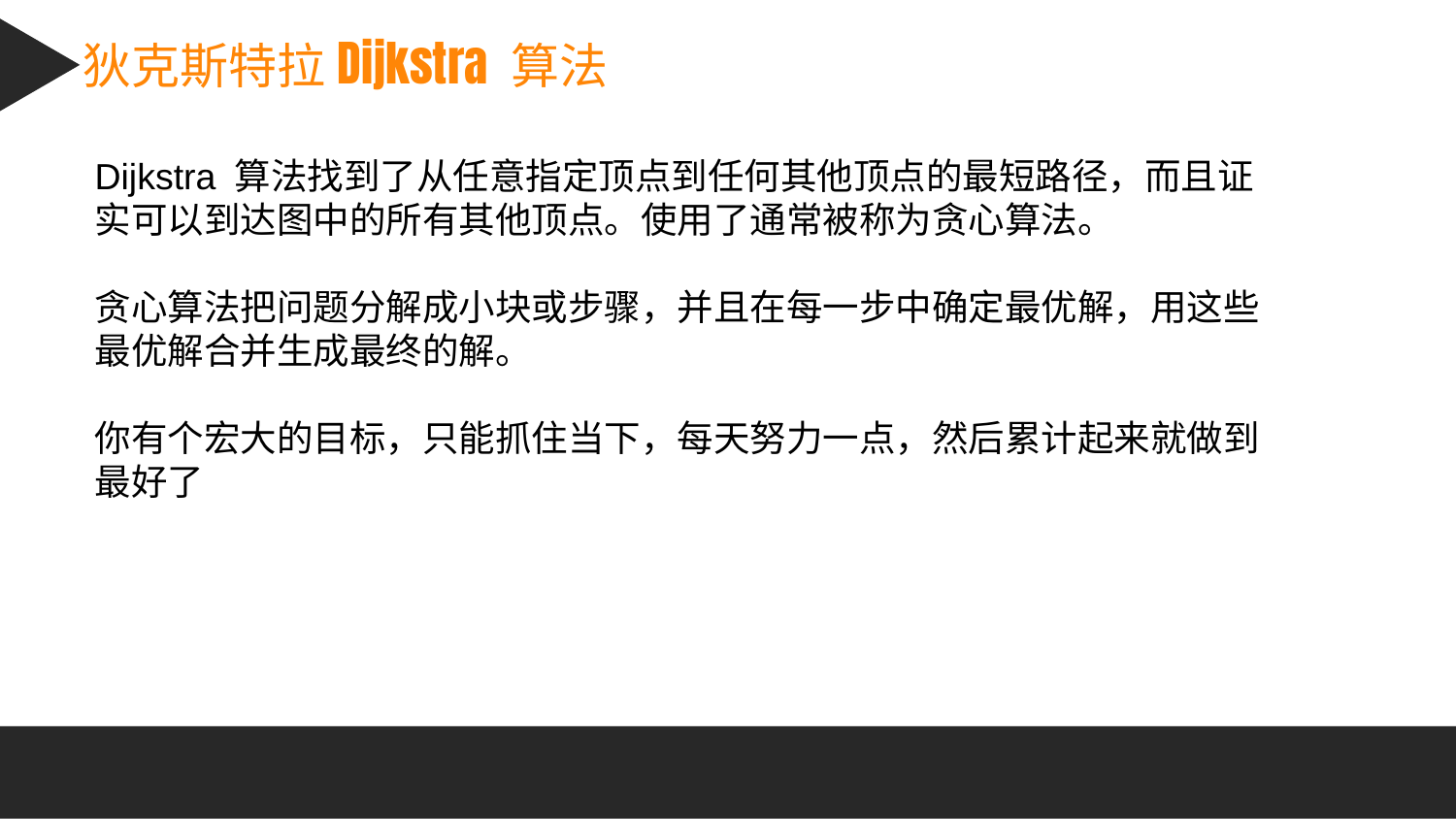

狄克斯特拉Dijkstra 算法
Dijkstra 算法找到了从任意指定顶点到任何其他顶点的最短路径，而且证实可以到达图中的所有其他顶点。使用了通常被称为贪心算法。

贪心算法把问题分解成小块或步骤，并且在每一步中确定最优解，用这些最优解合并生成最终的解。

你有个宏大的目标，只能抓住当下，每天努力一点，然后累计起来就做到最好了